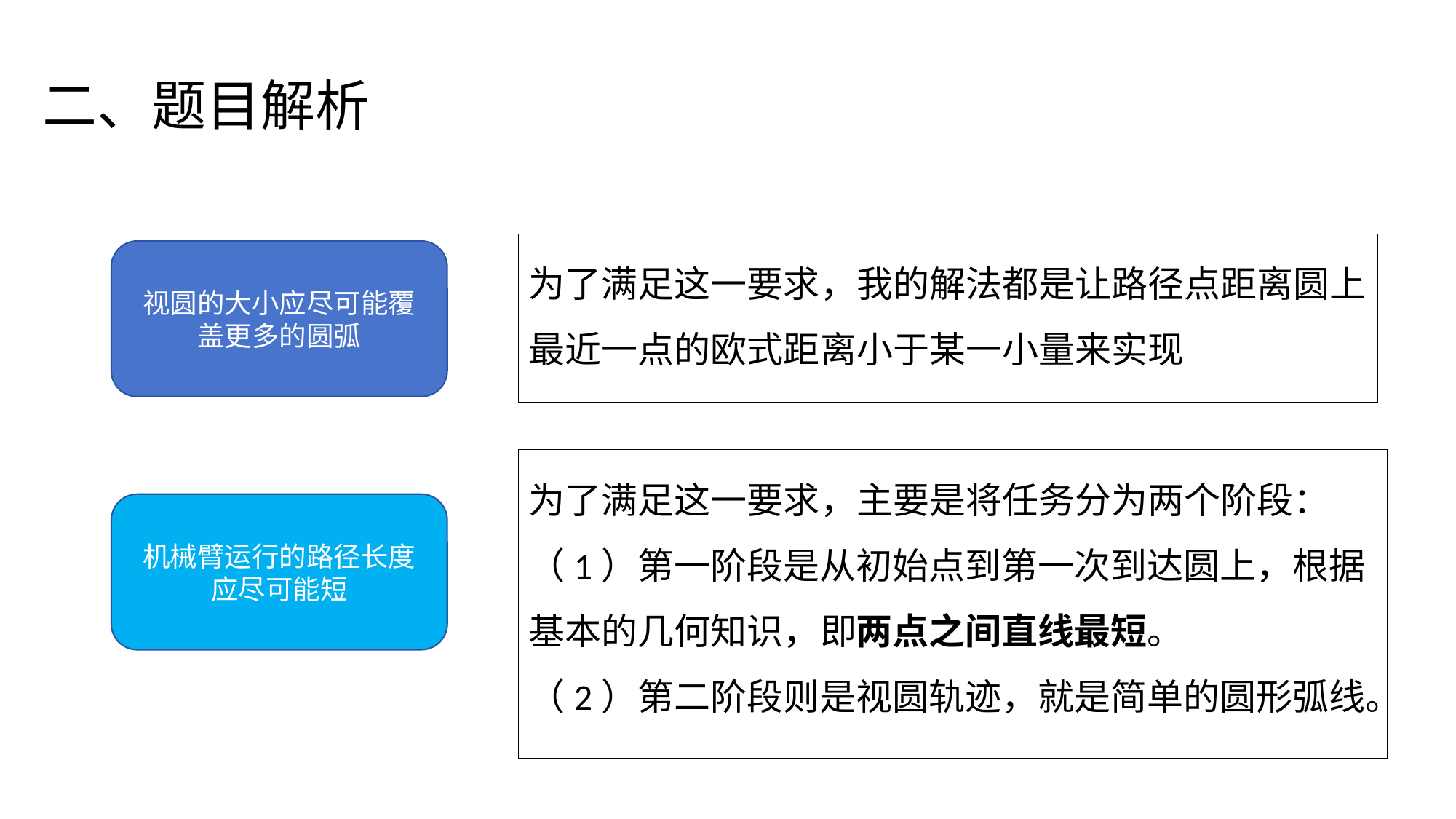

# 二、题目解析
为了满足这一要求，我的解法都是让路径点距离圆上最近一点的欧式距离小于某一小量来实现
视圆的大小应尽可能覆盖更多的圆弧
为了满足这一要求，主要是将任务分为两个阶段：
（1）第一阶段是从初始点到第一次到达圆上，根据基本的几何知识，即两点之间直线最短。
（2）第二阶段则是视圆轨迹，就是简单的圆形弧线。
机械臂运行的路径长度应尽可能短